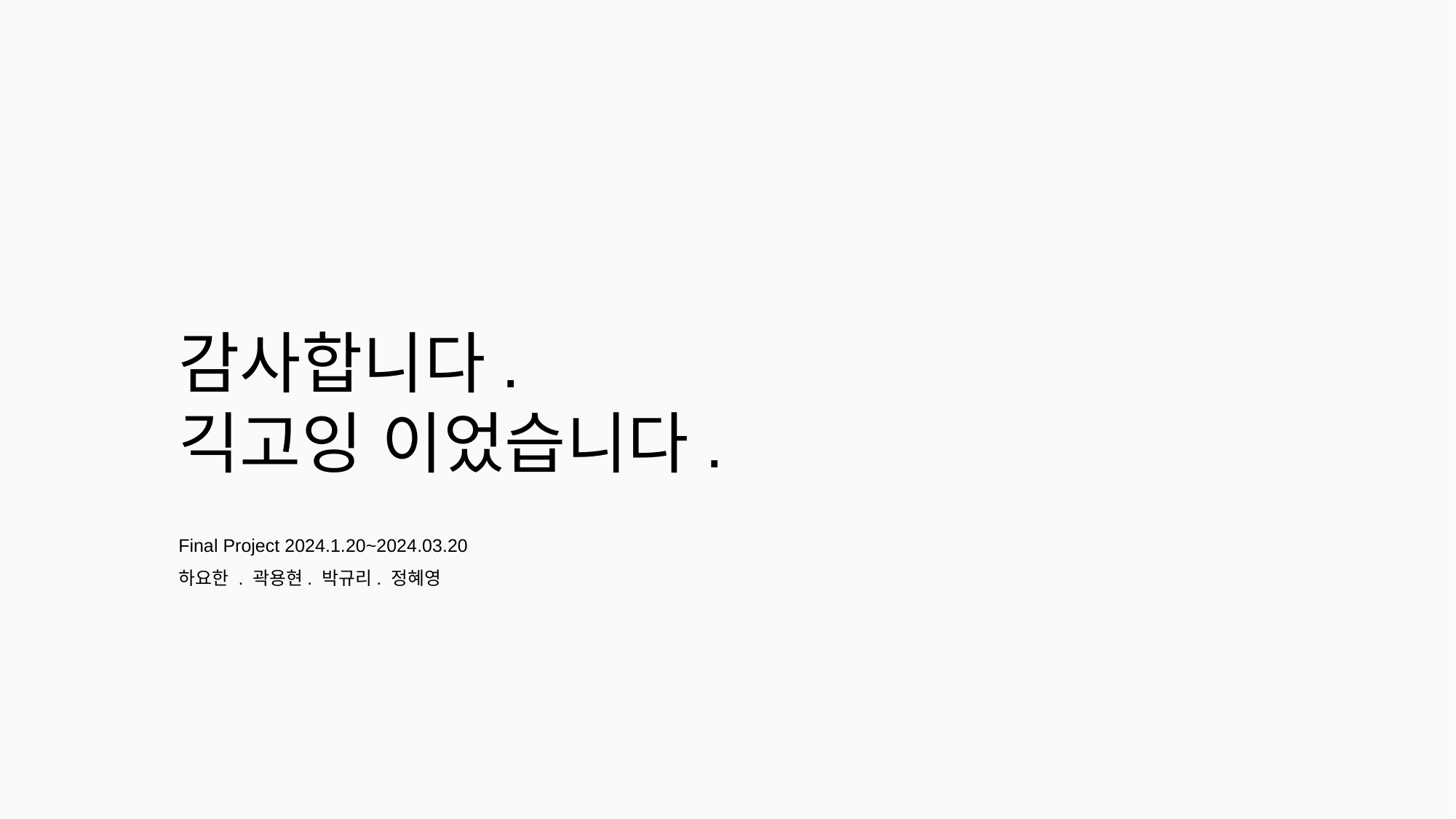

감사합니다.
긱고잉 이었습니다.
Final Project 2024.1.20~2024.03.20
하요한 . 곽용현. 박규리. 정혜영